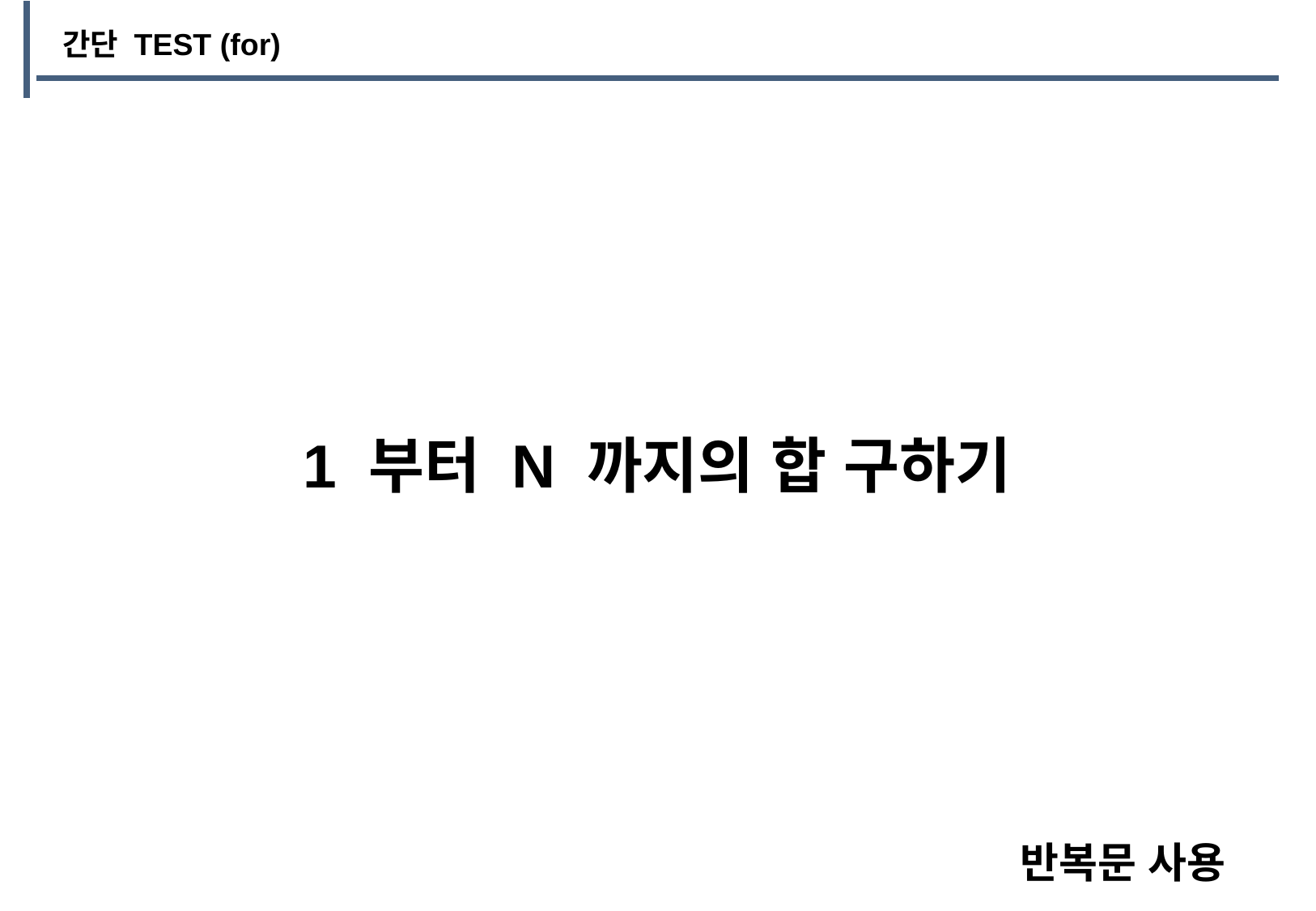

간단 TEST (for)

1 부터 N 까지의 합 구하기
반복문 사용